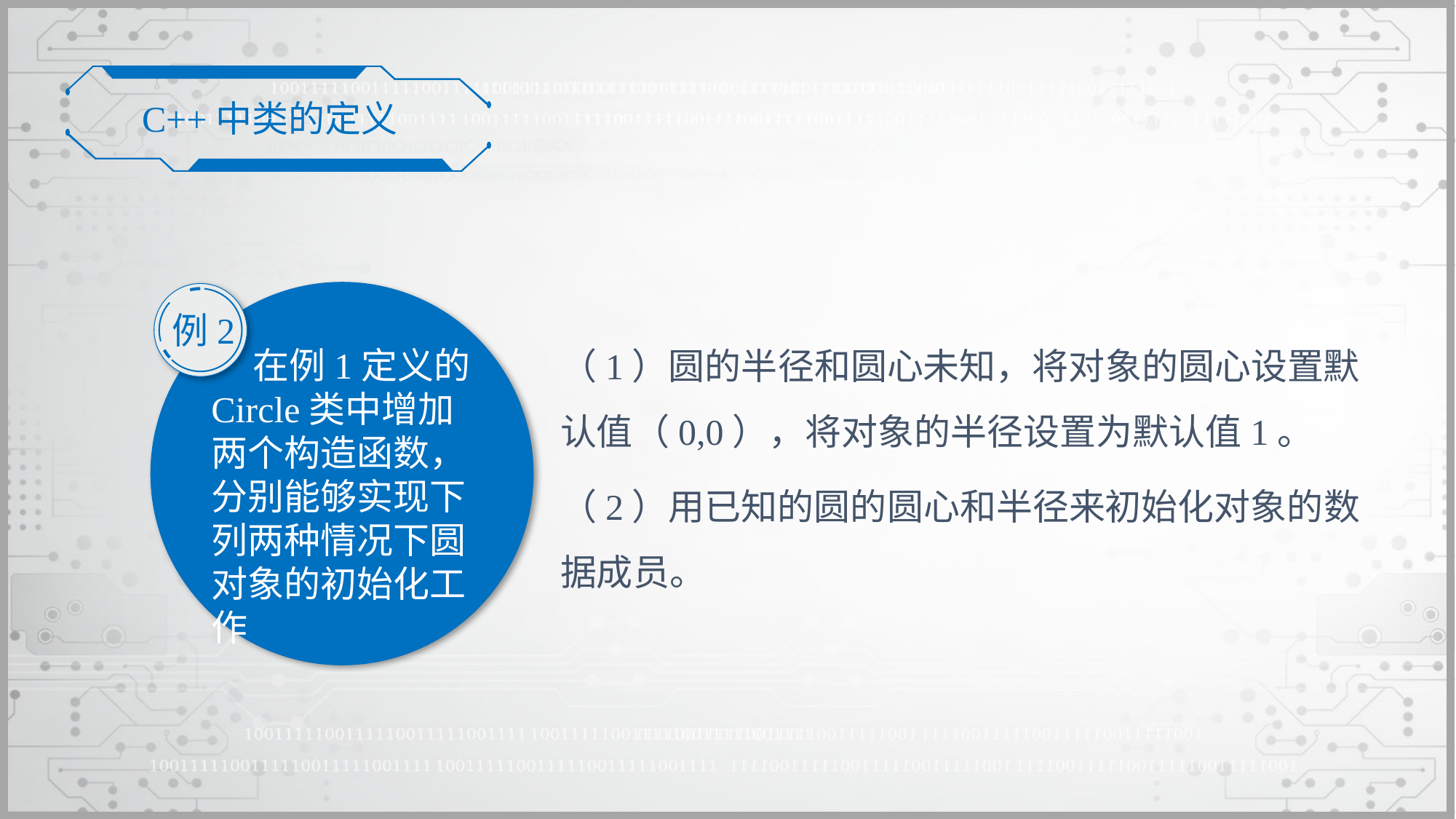

C++中类的定义

    在例1定义的Circle类中增加两个构造函数，分别能够实现下列两种情况下圆对象的初始化工作

例2
（1）圆的半径和圆心未知，将对象的圆心设置默认值（0,0），将对象的半径设置为默认值1。
（2）用已知的圆的圆心和半径来初始化对象的数据成员。